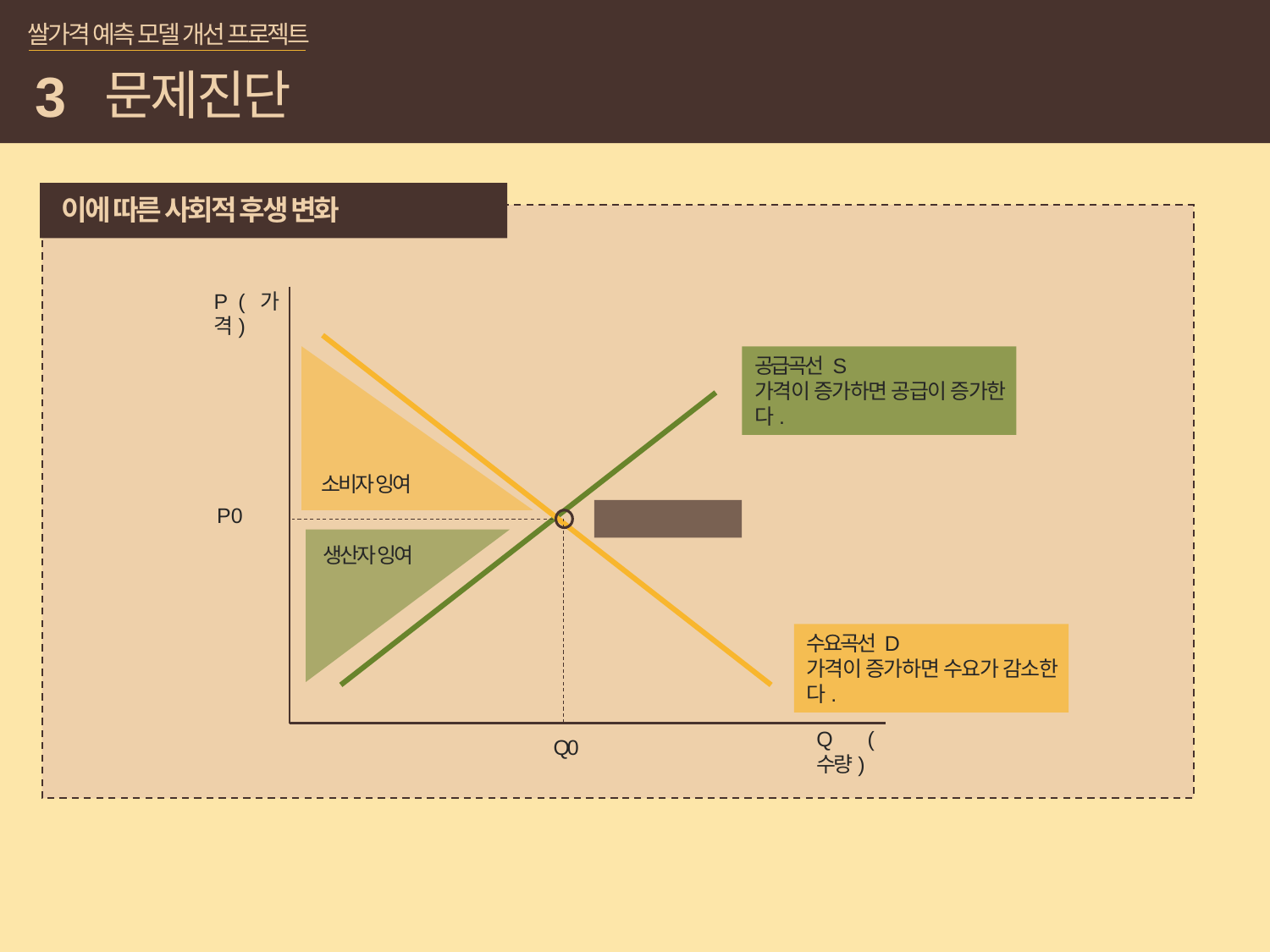

쌀가격 예측 모델 개선 프로젝트
3
문제진단

이에 따른 사회적 후생 변화

P (가격)
공급곡선 S
가격이 증가하면 공급이 증가한다.
P 0
초기 균형가격

수요곡선 D
가격이 증가하면 수요가 감소한다.
Q (수량)
    Q0

소비자 잉여

생산자 잉여